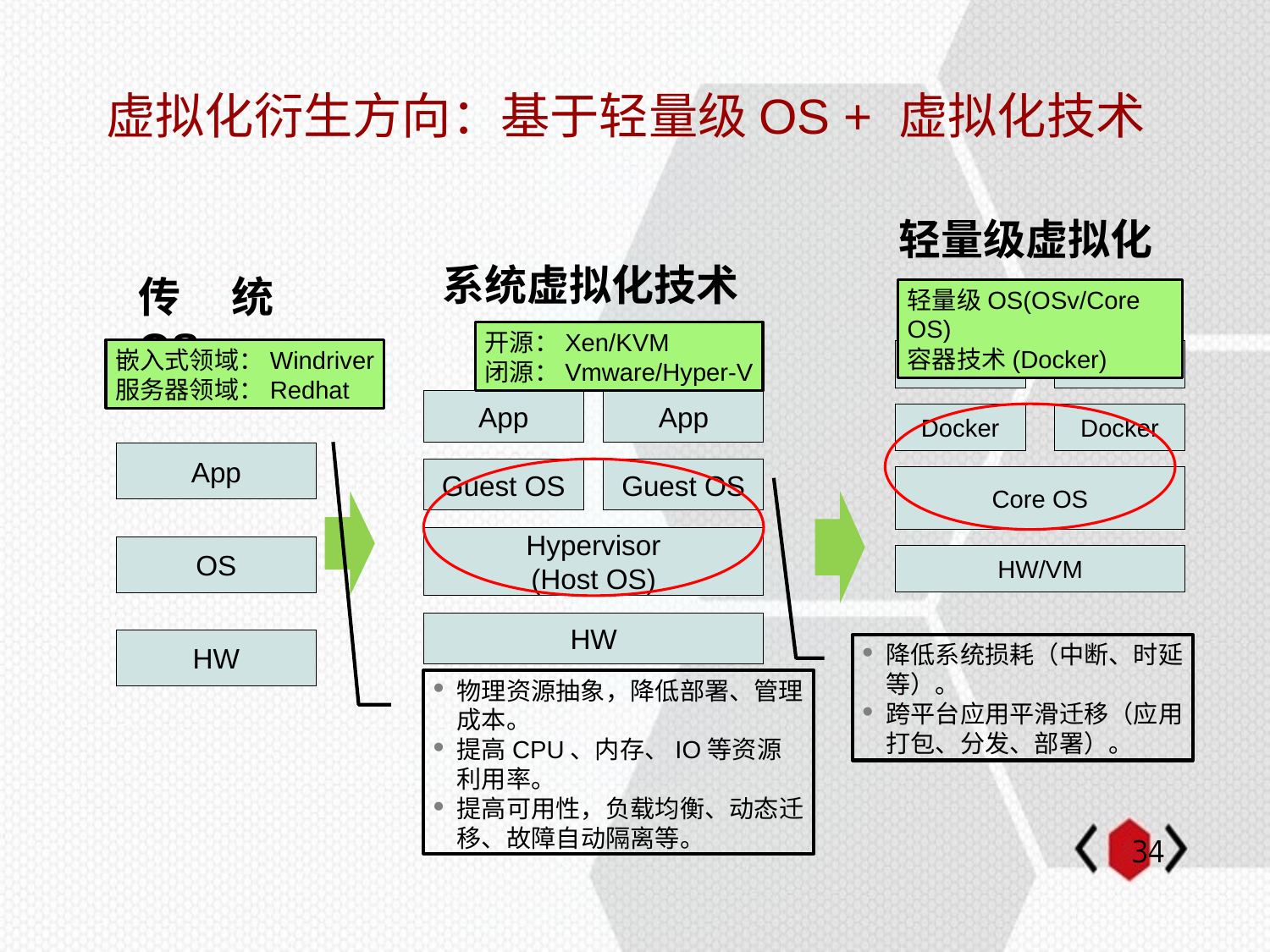

# 虚拟化衍生方向：基于轻量级OS + 虚拟化技术
轻量级虚拟化
轻量级OS(OSv/Core OS)
容器技术(Docker)
App
App
Docker
Docker
Core OS
HW/VM

降低系统损耗（中断、时延等）。
跨平台应用平滑迁移（应用打包、分发、部署）。
系统虚拟化技术
开源：Xen/KVM
闭源：Vmware/Hyper-V
App
App
Guest OS

Guest OS
Hypervisor
(Host OS)
HW
物理资源抽象，降低部署、管理成本。
提高CPU、内存、IO等资源利用率。
提高可用性，负载均衡、动态迁移、故障自动隔离等。
传统OS
嵌入式领域：Windriver
服务器领域：Redhat
App
OS
HW

34